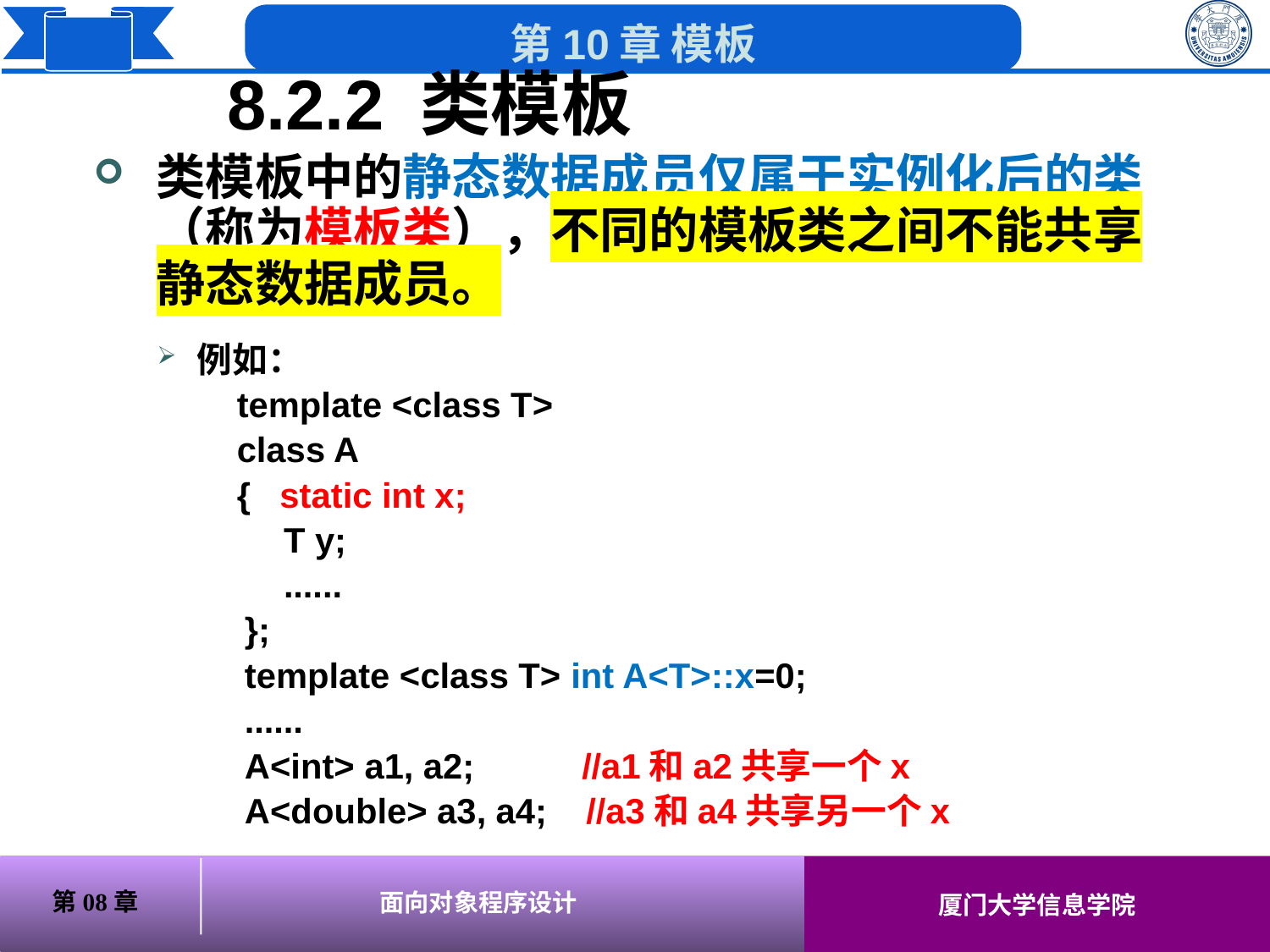

8.2.2 类模板
类模板中的静态数据成员仅属于实例化后的类（称为模板类），不同的模板类之间不能共享静态数据成员。

例如：
         template <class T>
         class A
         {   static int x;
    T y;
    ......
};
template <class T> int A<T>::x=0;
......
A<int> a1, a2;           //a1和a2共享一个x
A<double> a3, a4;    //a3和a4共享另一个x
23